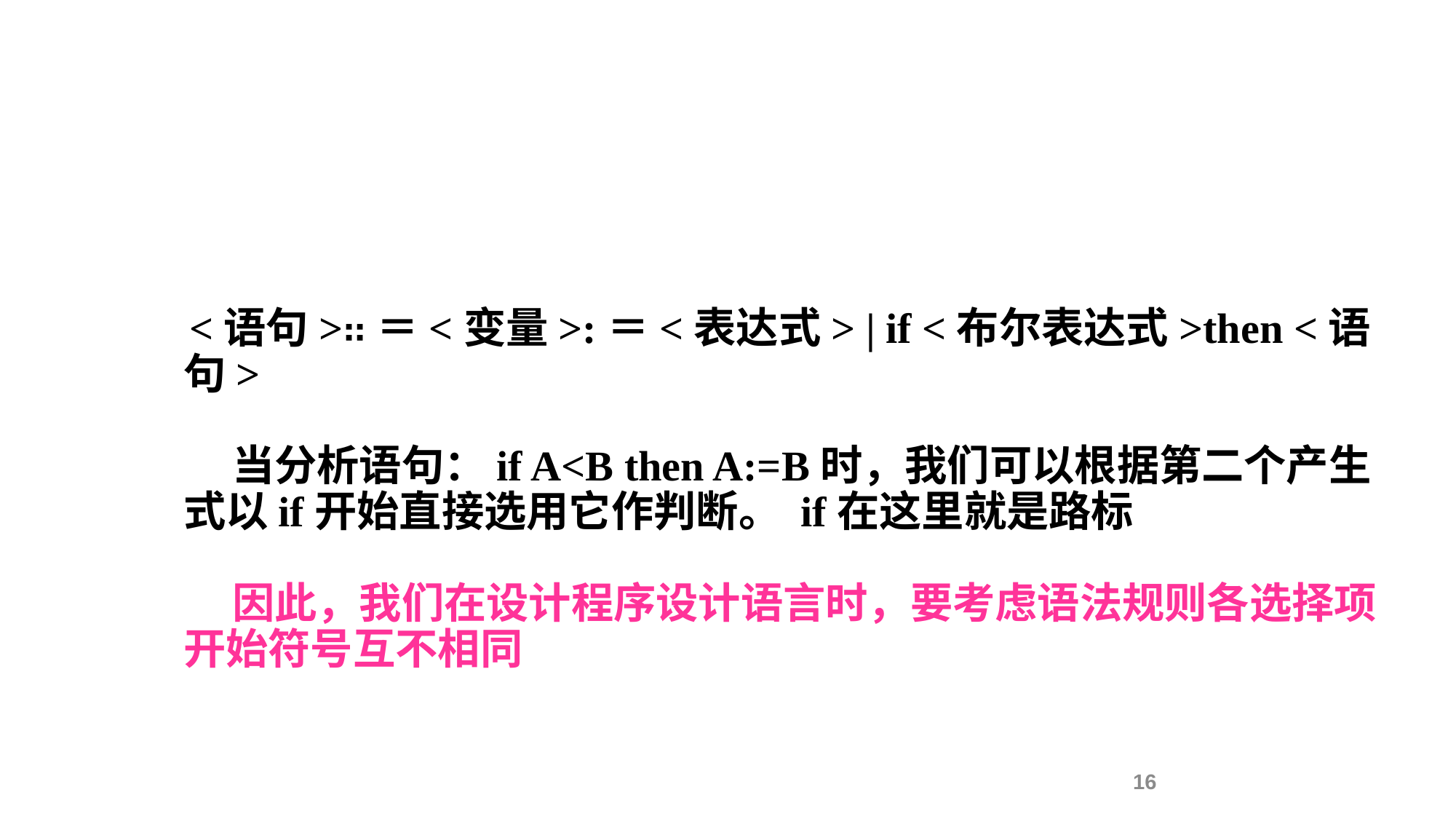

<语句>∷＝<变量>:＝<表达式> | if <布尔表达式>then <语句>

    当分析语句：if A<B then A:=B时，我们可以根据第二个产生式以if开始直接选用它作判断。 if在这里就是路标

    因此，我们在设计程序设计语言时，要考虑语法规则各选择项开始符号互不相同
16